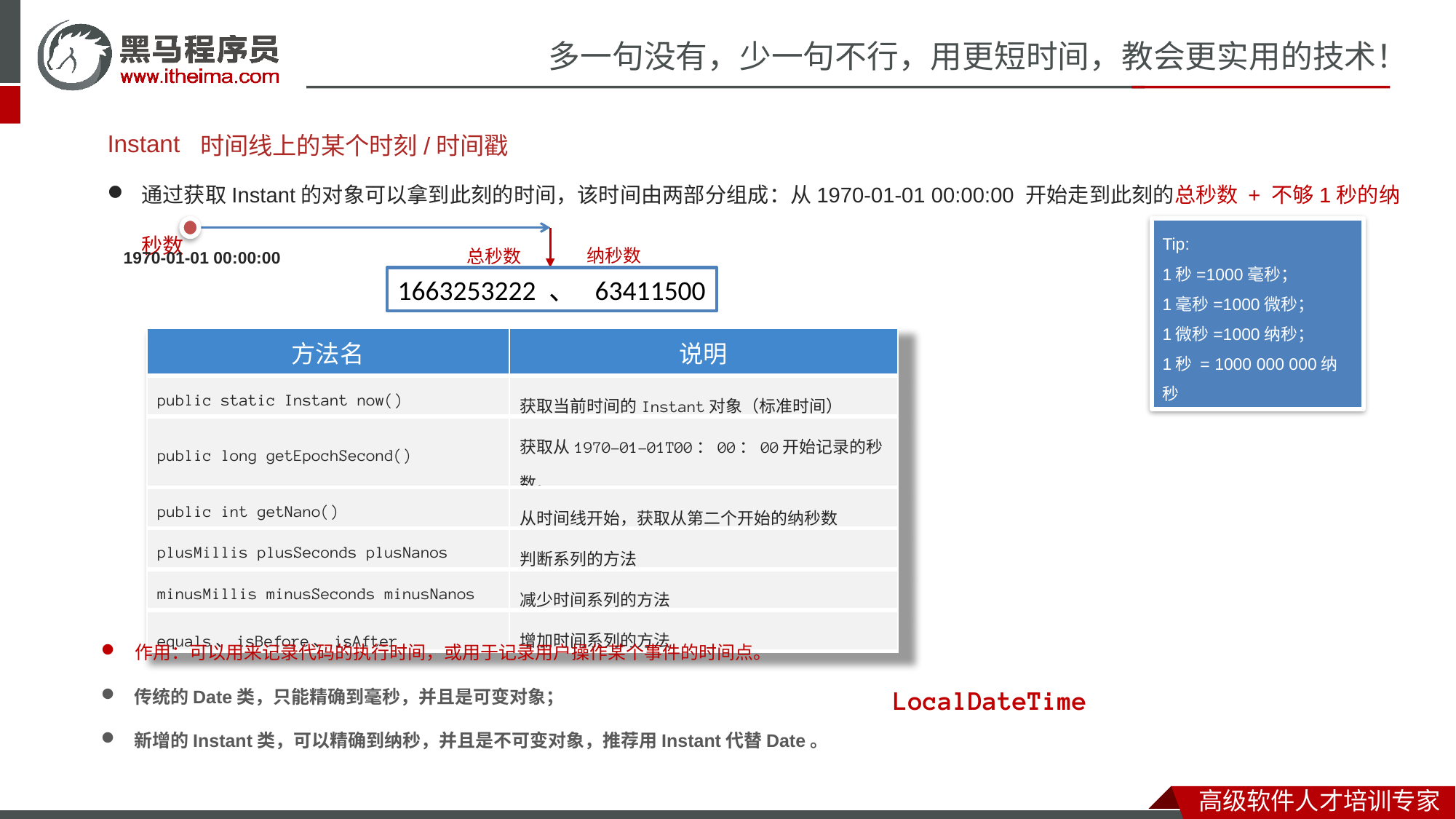

Instant
时间线上的某个时刻/时间戳
通过获取Instant的对象可以拿到此刻的时间，该时间由两部分组成：从1970-01-01 00:00:00 开始走到此刻的总秒数 + 不够1秒的纳秒数

Tip:
1秒=1000毫秒；
1毫秒=1000微秒；
1微秒=1000纳秒；
1秒 = 1000 000 000纳秒
纳秒数
总秒数
1970-01-01 00:00:00
1663253222 、  63411500
| 方法名 | 说明 |
| --- | --- |
| public static Instant now​() | 获取当前时间的Instant对象（标准时间） |
| public long getEpochSecond() | 获取从1970-01-01T00：00：00开始记录的秒数。 |
| public int getNano() | 从时间线开始，获取从第二个开始的纳秒数 |
| plusMillis plusSeconds plusNanos | 判断系列的方法 |
| minusMillis minusSeconds minusNanos | 减少时间系列的方法 |
| equals、isBefore、isAfter | 增加时间系列的方法 |
作用：可以用来记录代码的执行时间，或用于记录用户操作某个事件的时间点。
  传统的Date类，只能精确到毫秒，并且是可变对象；
  新增的Instant类，可以精确到纳秒，并且是不可变对象，推荐用Instant代替Date。
LocalDateTime